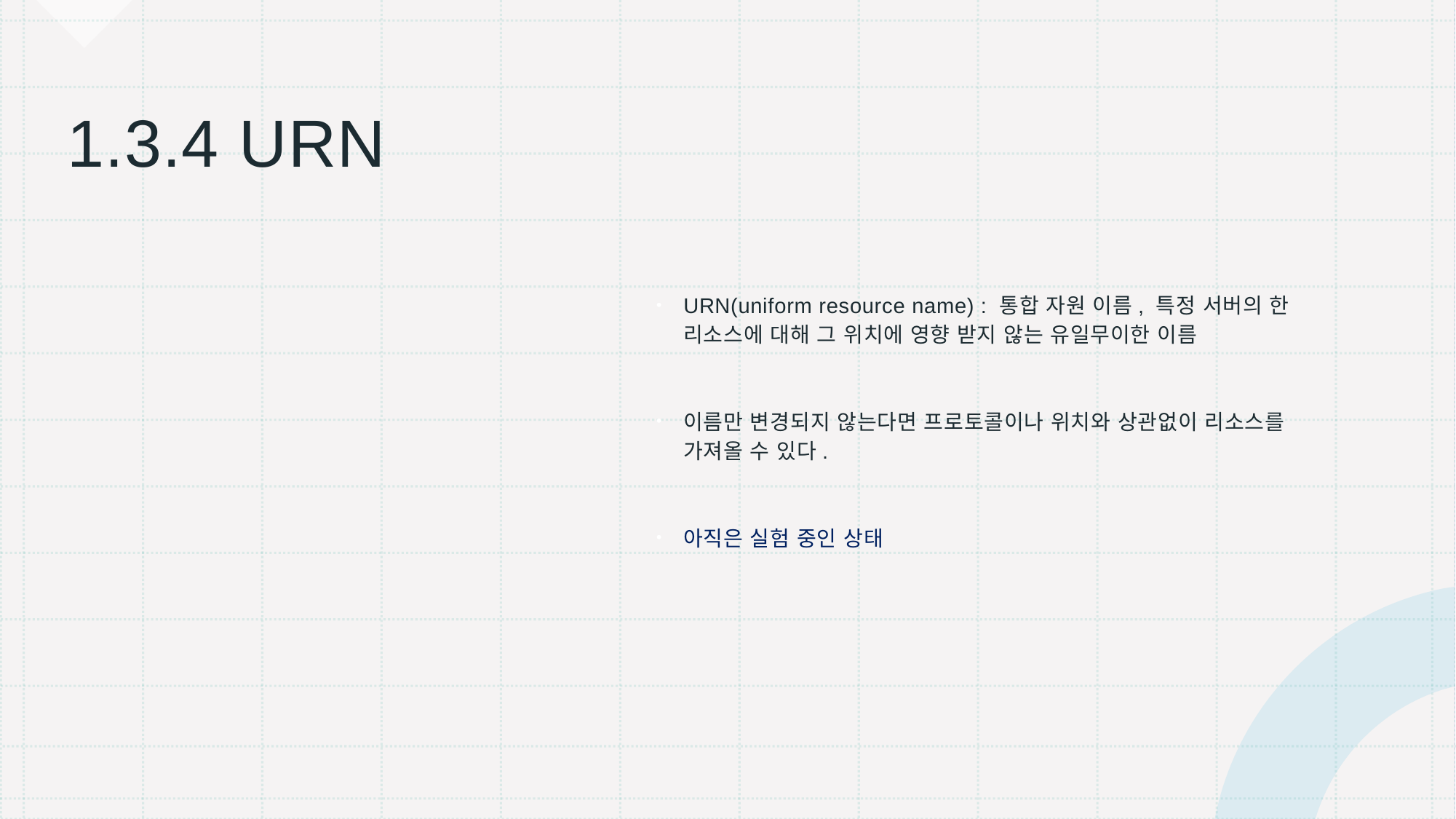

# 1.3.4 URN
URN(uniform resource name) : 통합 자원 이름, 특정 서버의 한 리소스에 대해 그 위치에 영향 받지 않는 유일무이한 이름

이름만 변경되지 않는다면 프로토콜이나 위치와 상관없이 리소스를 가져올 수 있다.

아직은 실험 중인 상태